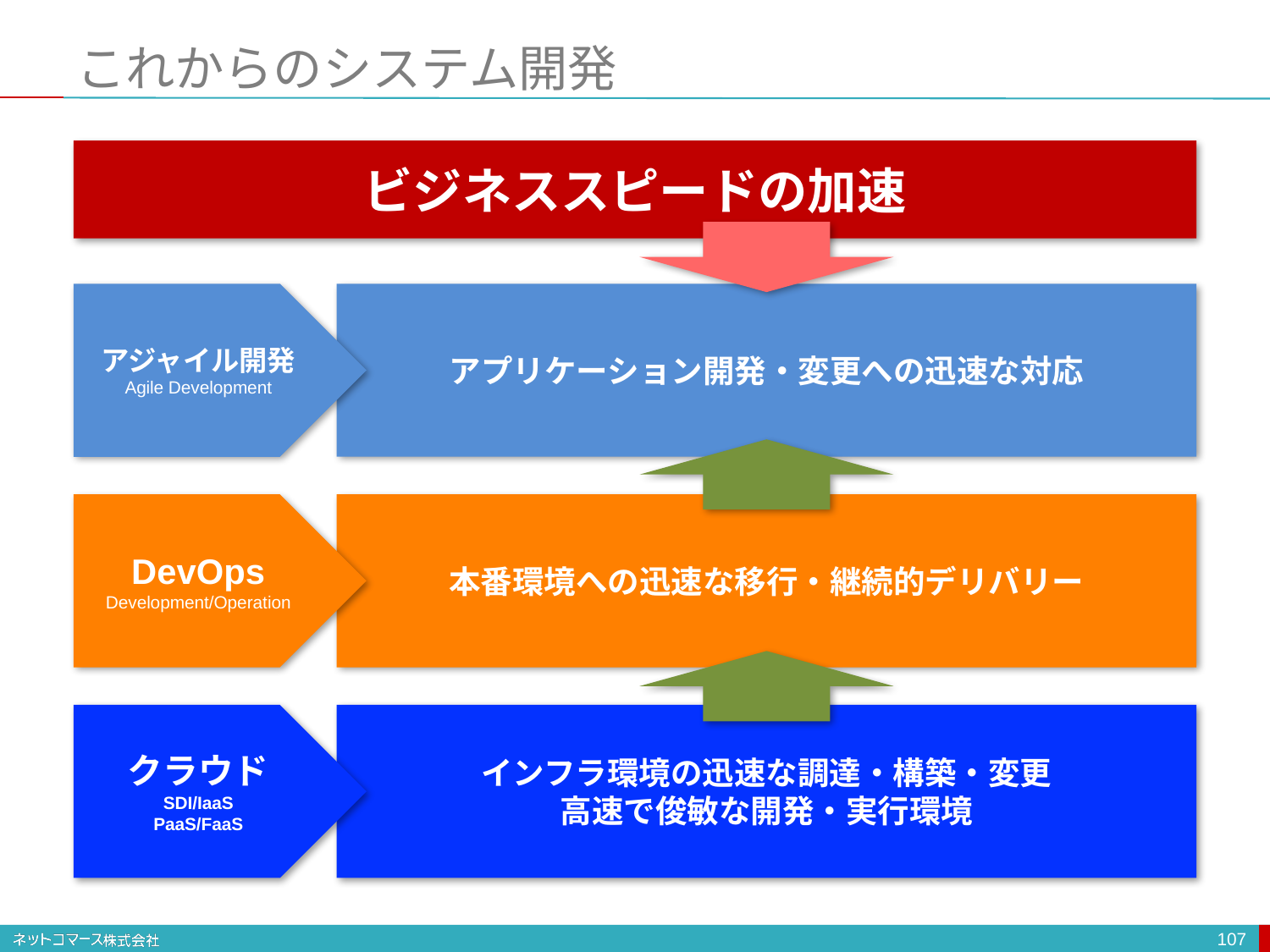

# これからのシステム開発
ビジネススピードの加速

アジャイル開発
Agile Development
アプリケーション開発・変更への迅速な対応

DevOps
Development/Operation
本番環境への迅速な移行・継続的デリバリー

インフラ環境の迅速な調達・構築・変更
高速で俊敏な開発・実行環境
クラウド
SDI/IaaS
PaaS/FaaS
107